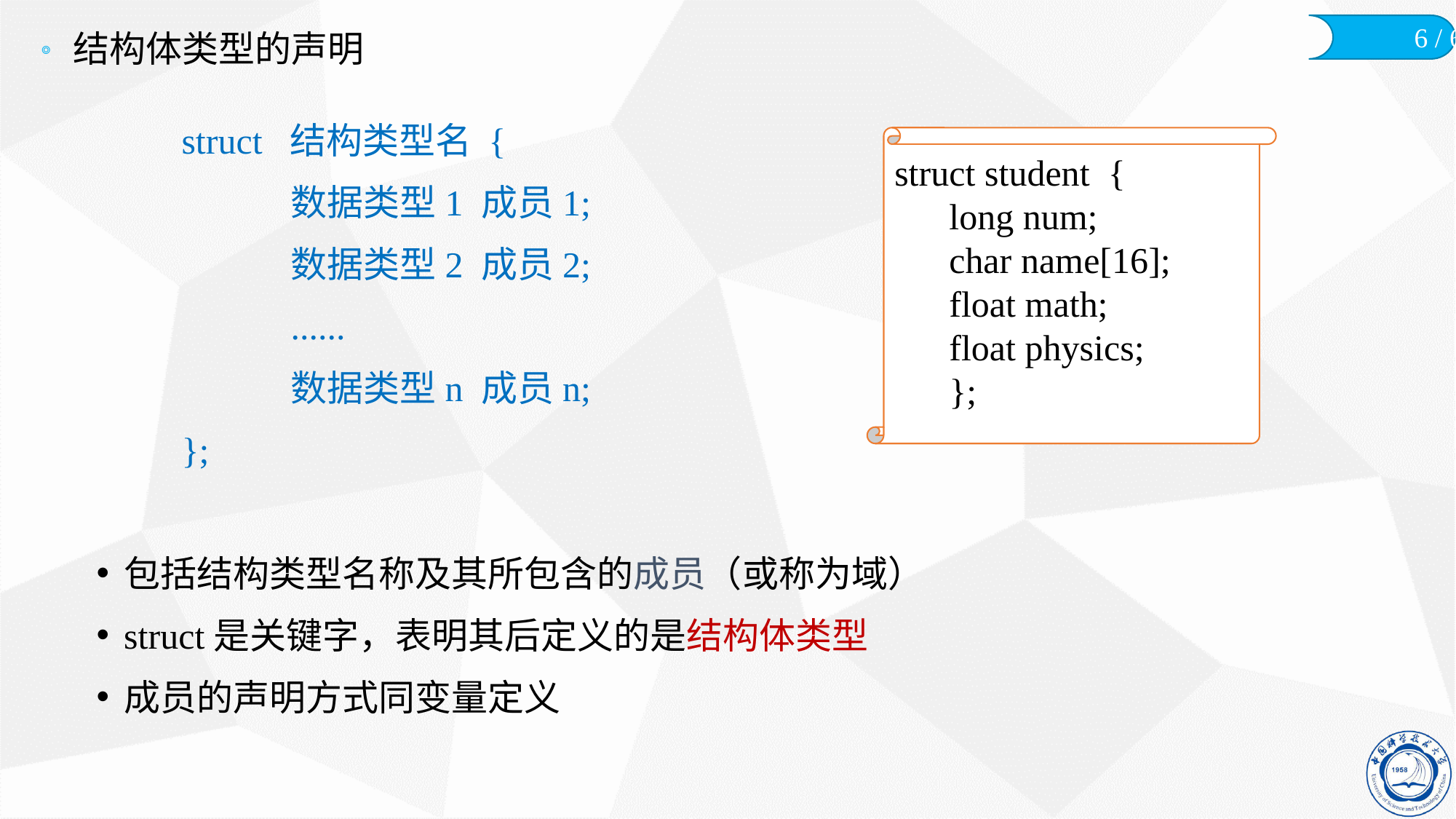

# 结构体类型的声明
struct  结构类型名 {
	数据类型1 成员1;
	数据类型2 成员2;
	......
	数据类型n 成员n;
};

包括结构类型名称及其所包含的成员（或称为域）
struct是关键字，表明其后定义的是结构体类型
成员的声明方式同变量定义
struct student  {
long num;
char name[16];
float math;
float physics;
};